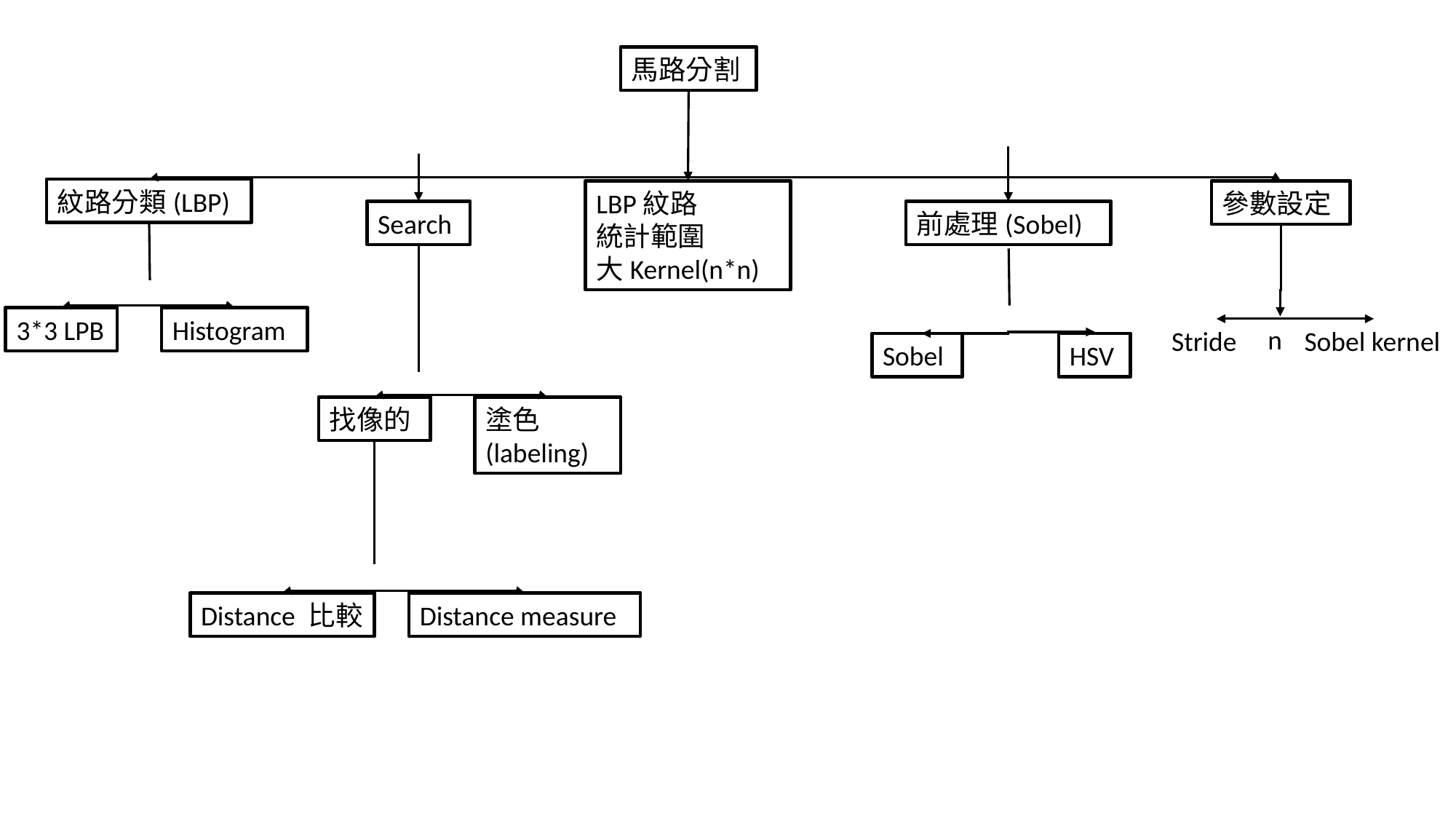

馬路分割
紋路分類(LBP)
LBP紋路
統計範圍
大Kernel(n*n)
參數設定
Search
前處理(Sobel)
3*3 LPB
Histogram
n
Stride
Sobel kernel
Sobel
HSV
找像的
塗色(labeling)
Distance 比較
Distance measure